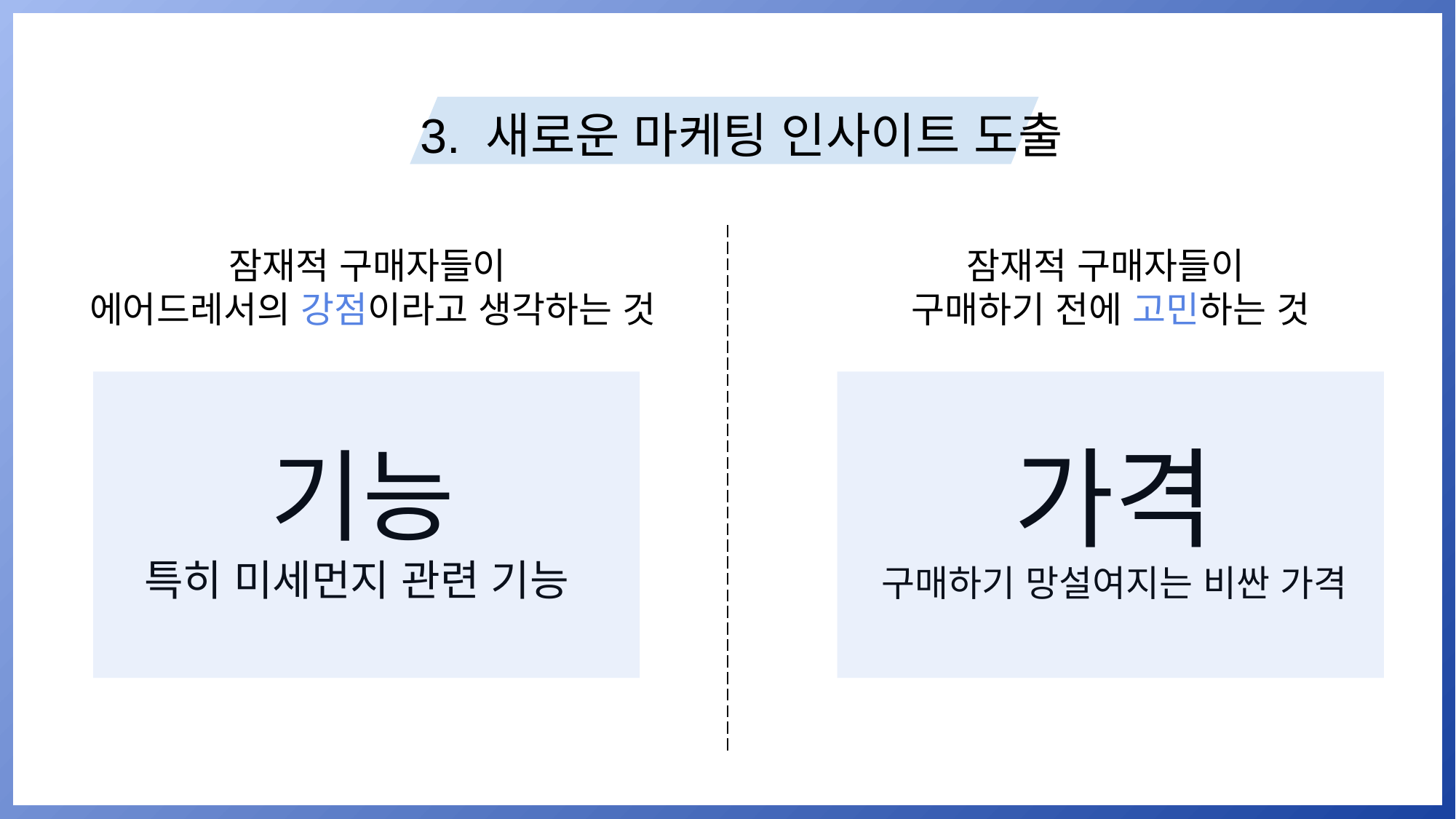

3. 새로운 마케팅 인사이트 도출
잠재적 구매자들이
구매하기 전에 고민하는 것
잠재적 구매자들이
에어드레서의 강점이라고 생각하는 것

가격
구매하기 망설여지는 비싼 가격
기능
특히 미세먼지 관련 기능